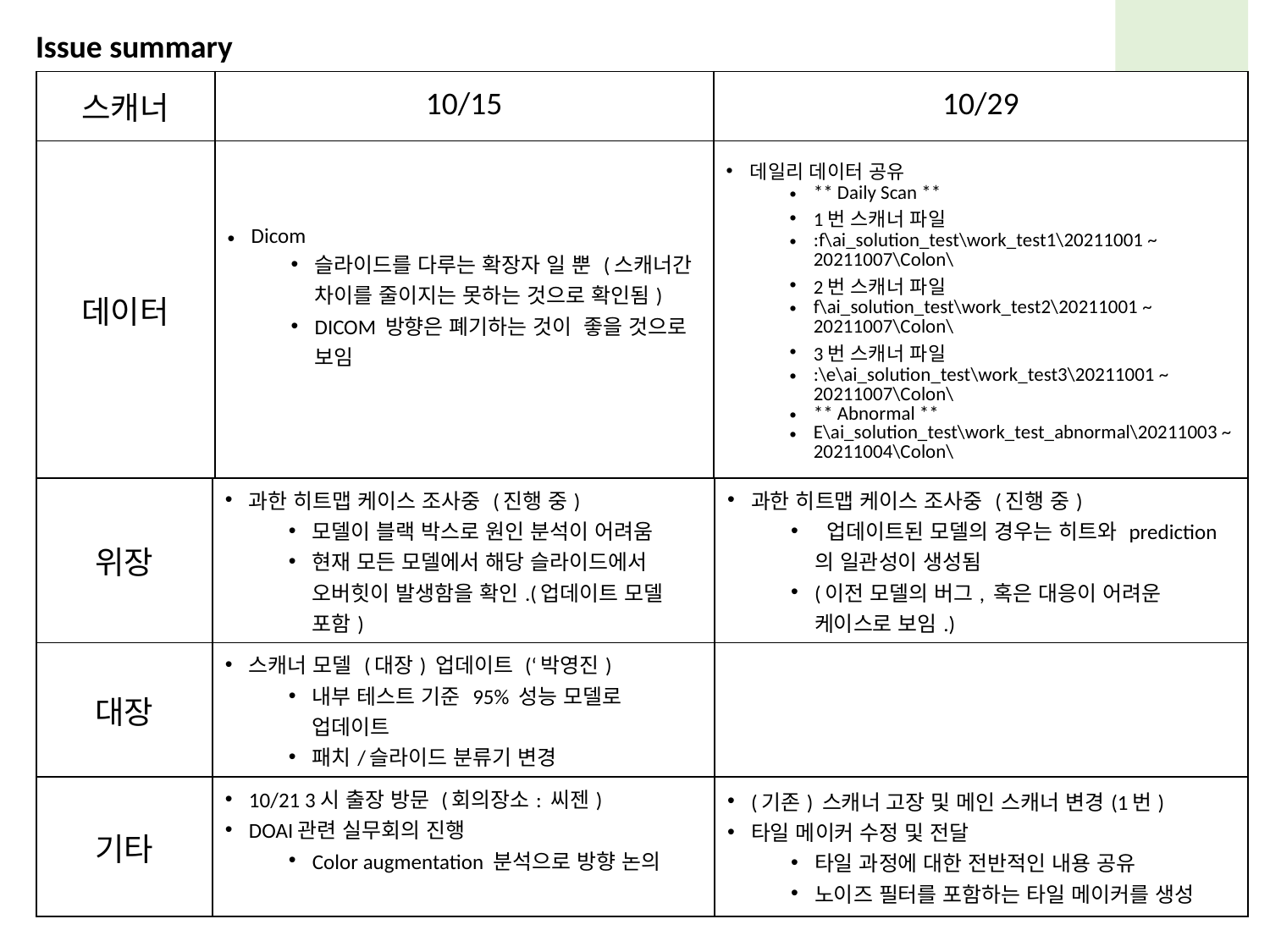

Issue summary
| 스캐너 | 10/15 | 10/29 |
| --- | --- | --- |
| 데이터 | Dicom 슬라이드를 다루는 확장자 일 뿐 (스캐너간 차이를 줄이지는 못하는 것으로 확인됨) DICOM 방향은 폐기하는 것이 좋을 것으로 보임 | 데일리 데이터 공유 \*\* Daily Scan \*\* 1번 스캐너 파일 :f\ai\_solution\_test\work\_test1\20211001 ~ 20211007\Colon\ 2번 스캐너 파일 f\ai\_solution\_test\work\_test2\20211001 ~ 20211007\Colon\ 3번 스캐너 파일 :\e\ai\_solution\_test\work\_test3\20211001 ~ 20211007\Colon\ \*\* Abnormal \*\* E\ai\_solution\_test\work\_test\_abnormal\20211003 ~ 20211004\Colon\ |
|  |  |  |
| 위장 | 과한 히트맵 케이스 조사중 (진행 중) 모델이 블랙 박스로 원인 분석이 어려움 현재 모든 모델에서 해당 슬라이드에서 오버힛이 발생함을 확인.(업데이트 모델 포함) 슬라이드 내부를 직접 확인해서 비교가 필요 | 과한 히트맵 케이스 조사중 (진행 중) 업데이트된 모델의 경우는 히트와 prediction의 일관성이 생성됨 (이전 모델의 버그, 혹은 대응이 어려운 케이스로 보임.) |
| --- | --- | --- |
| 대장 | 스캐너 모델 (대장) 업데이트 (‘박영진) 내부 테스트 기준 95% 성능 모델로 업데이트 패치/슬라이드 분류기 변경 |  |
| 기타 | 10/21 3시 출장 방문 (회의장소: 씨젠) DOAI관련 실무회의 진행 Color augmentation 분석으로 방향 논의 | (기존) 스캐너 고장 및 메인 스캐너 변경(1번) 타일 메이커 수정 및 전달 타일 과정에 대한 전반적인 내용 공유 노이즈 필터를 포함하는 타일 메이커를 생성 |